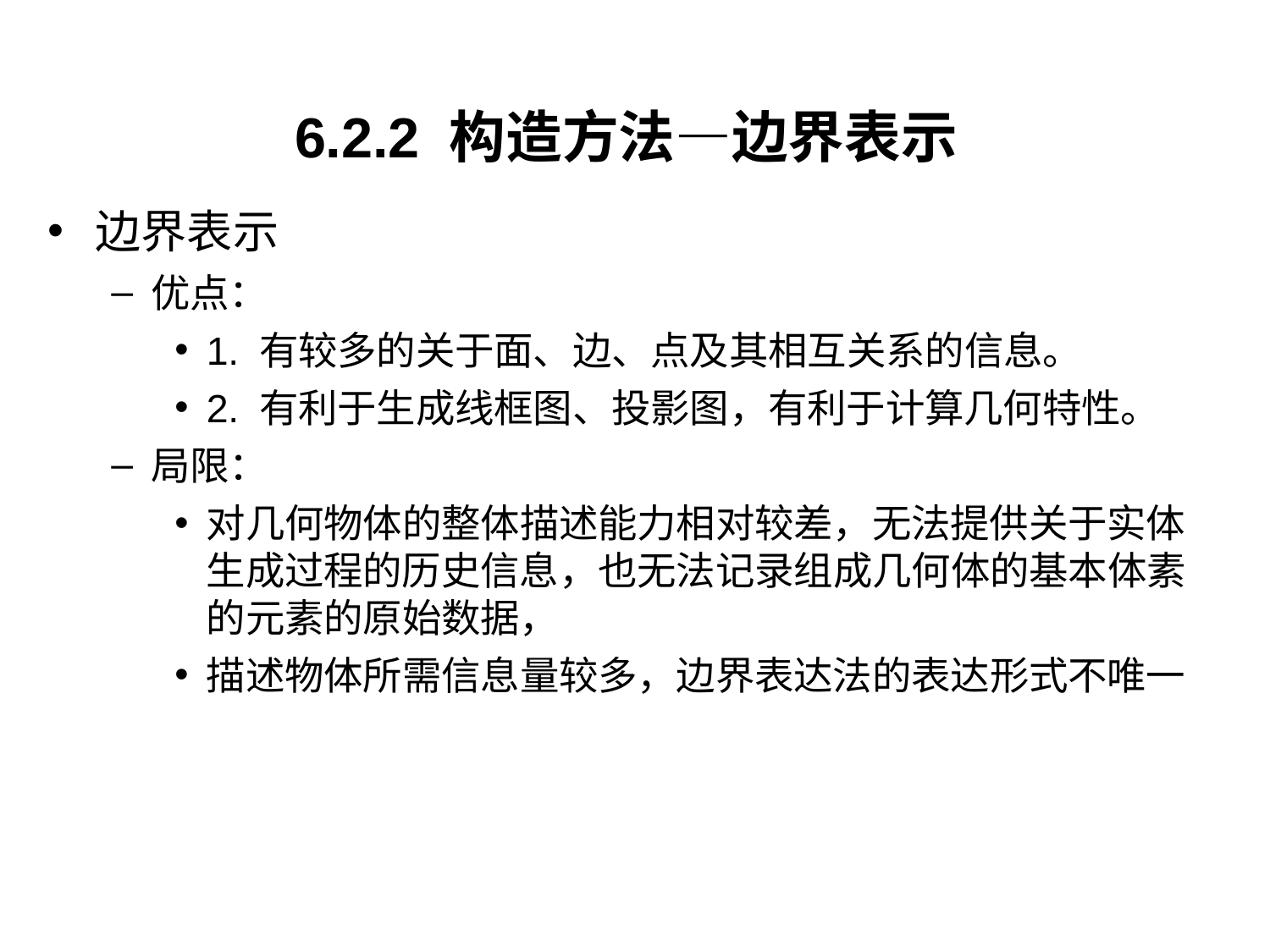

6.2.2 构造方法—边界表示
边界表示
优点：
1. 有较多的关于面、边、点及其相互关系的信息。
2. 有利于生成线框图、投影图，有利于计算几何特性。
局限：
对几何物体的整体描述能力相对较差，无法提供关于实体生成过程的历史信息，也无法记录组成几何体的基本体素的元素的原始数据，
描述物体所需信息量较多，边界表达法的表达形式不唯一